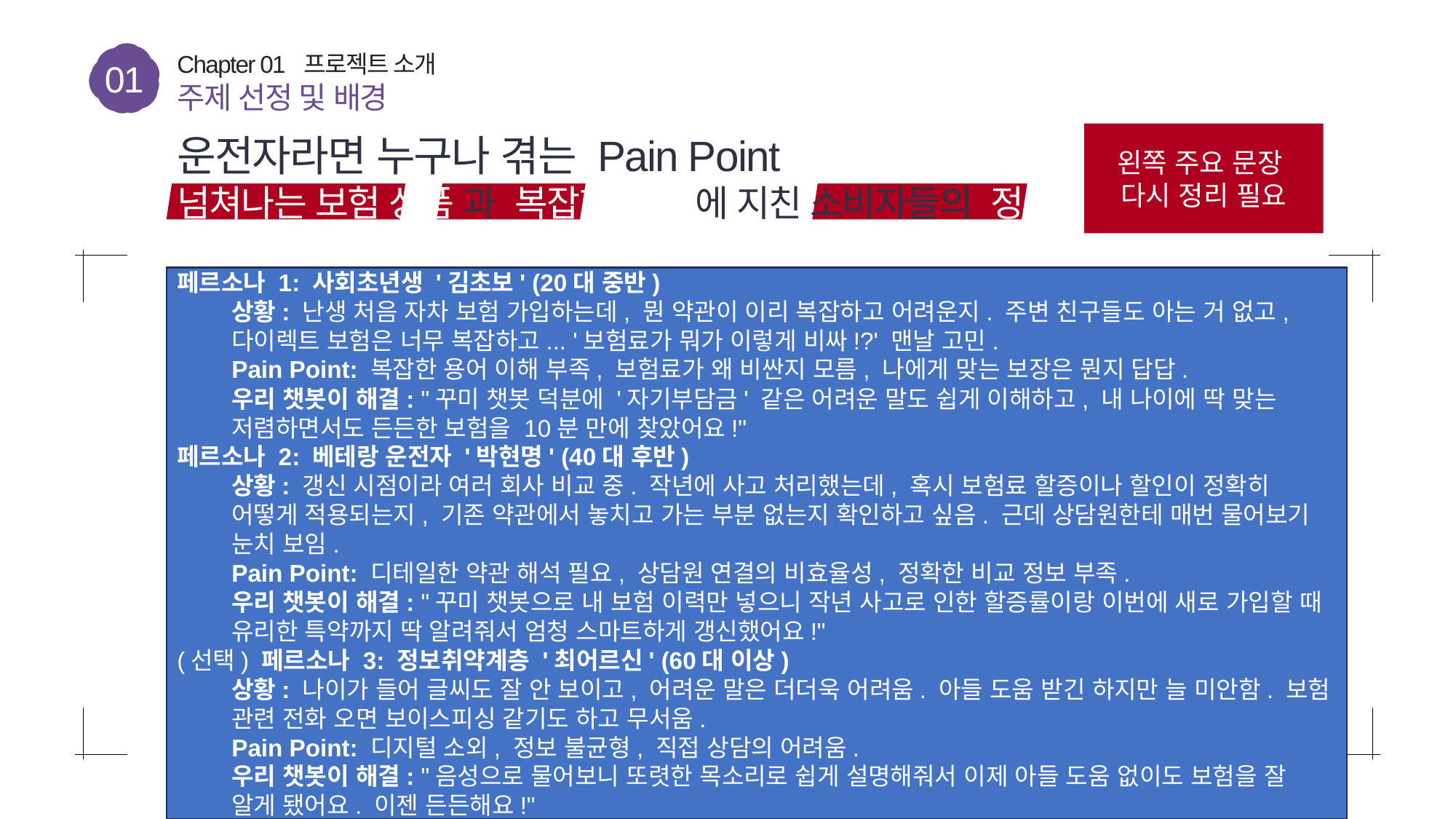

01
Chapter 01  프로젝트 소개
주제 선정 및 배경
운전자라면 누구나 겪는 Pain Point
넘쳐나는 보험 상품 과  복잡한 약관 에 지친 소비자들의  정보 과부하 시대!
왼쪽 주요 문장
다시 정리 필요

페르소나 1: 사회초년생 '김초보' (20대 중반)
상황: 난생 처음 자차 보험 가입하는데, 뭔 약관이 이리 복잡하고 어려운지. 주변 친구들도 아는 거 없고, 다이렉트 보험은 너무 복잡하고... '보험료가 뭐가 이렇게 비싸!?' 맨날 고민.
Pain Point: 복잡한 용어 이해 부족, 보험료가 왜 비싼지 모름, 나에게 맞는 보장은 뭔지 답답.
우리 챗봇이 해결: "꾸미 챗봇 덕분에 '자기부담금' 같은 어려운 말도 쉽게 이해하고, 내 나이에 딱 맞는 저렴하면서도 든든한 보험을 10분 만에 찾았어요!"
페르소나 2: 베테랑 운전자 '박현명' (40대 후반)
상황: 갱신 시점이라 여러 회사 비교 중. 작년에 사고 처리했는데, 혹시 보험료 할증이나 할인이 정확히 어떻게 적용되는지, 기존 약관에서 놓치고 가는 부분 없는지 확인하고 싶음. 근데 상담원한테 매번 물어보기 눈치 보임.
Pain Point: 디테일한 약관 해석 필요, 상담원 연결의 비효율성, 정확한 비교 정보 부족.
우리 챗봇이 해결: "꾸미 챗봇으로 내 보험 이력만 넣으니 작년 사고로 인한 할증률이랑 이번에 새로 가입할 때 유리한 특약까지 딱 알려줘서 엄청 스마트하게 갱신했어요!"
(선택) 페르소나 3: 정보취약계층 '최어르신' (60대 이상)
상황: 나이가 들어 글씨도 잘 안 보이고, 어려운 말은 더더욱 어려움. 아들 도움 받긴 하지만 늘 미안함. 보험 관련 전화 오면 보이스피싱 같기도 하고 무서움.
Pain Point: 디지털 소외, 정보 불균형, 직접 상담의 어려움.
우리 챗봇이 해결: "음성으로 물어보니 또렷한 목소리로 쉽게 설명해줘서 이제 아들 도움 없이도 보험을 잘 알게 됐어요. 이젠 든든해요!"